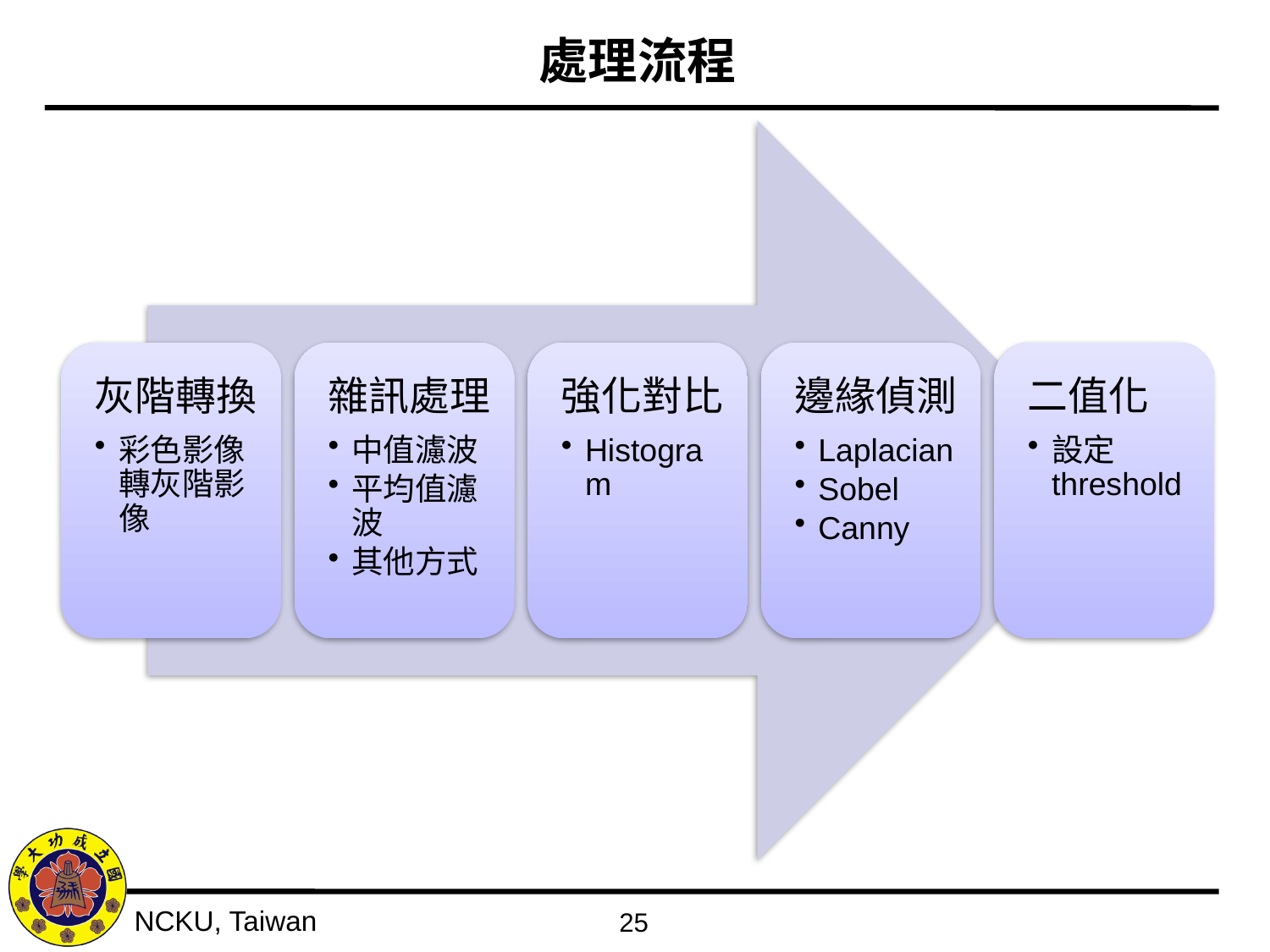

# 處理流程
灰階轉換
彩色影像轉灰階影像
雜訊處理
中值濾波
平均值濾波
其他方式
強化對比
Histogram
邊緣偵測
Laplacian
Sobel
Canny
二值化
設定threshold
25